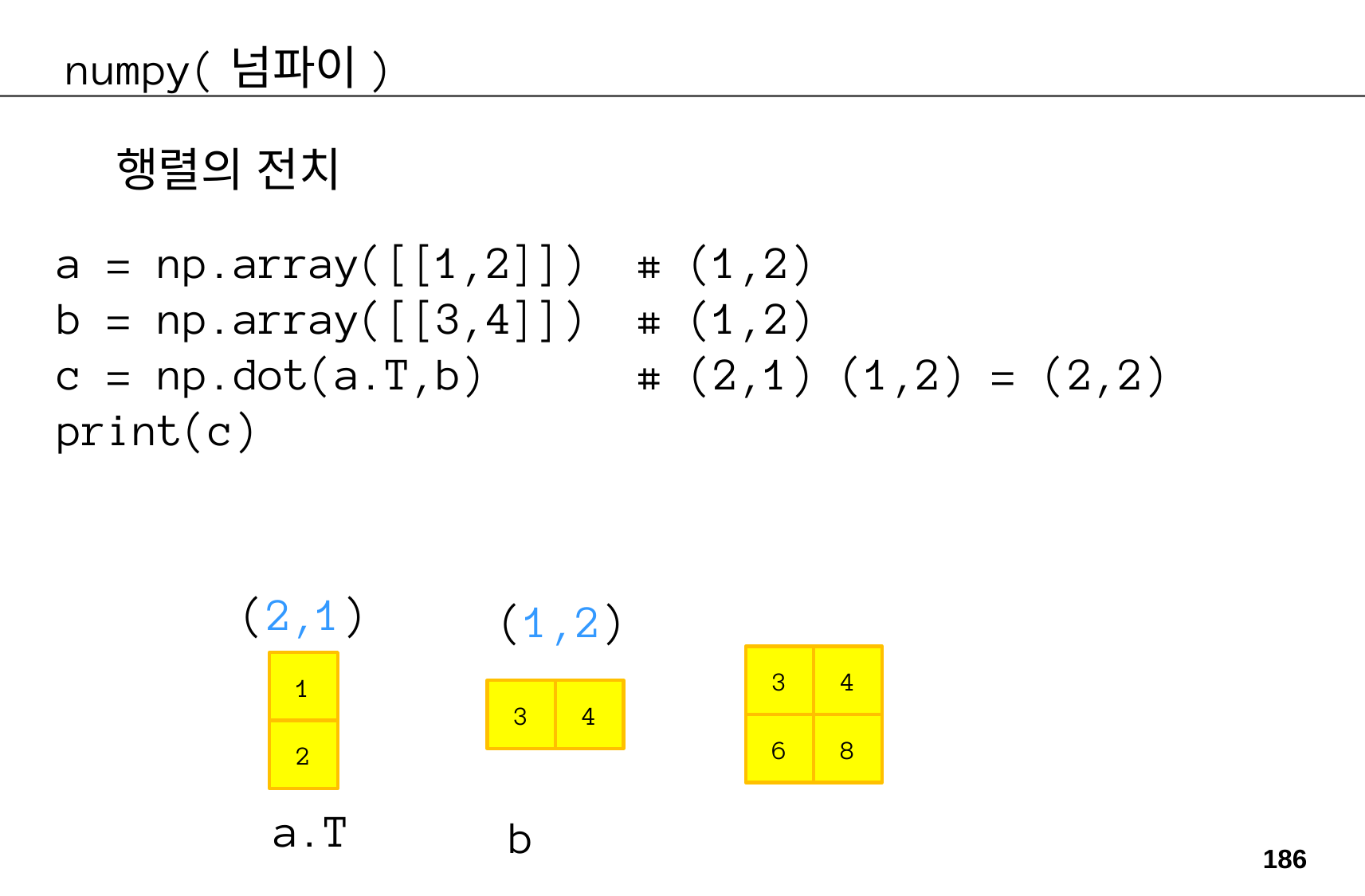

numpy(넘파이)
행렬의 전치
a = np.array([[1,2]])  # (1,2)
b = np.array([[3,4]])  # (1,2)
c = np.dot(a.T,b)      # (2,1) (1,2) = (2,2)
print(c)
(2,1)
(1,2)
3
4
1
4
3
6
8
2
a.T
b